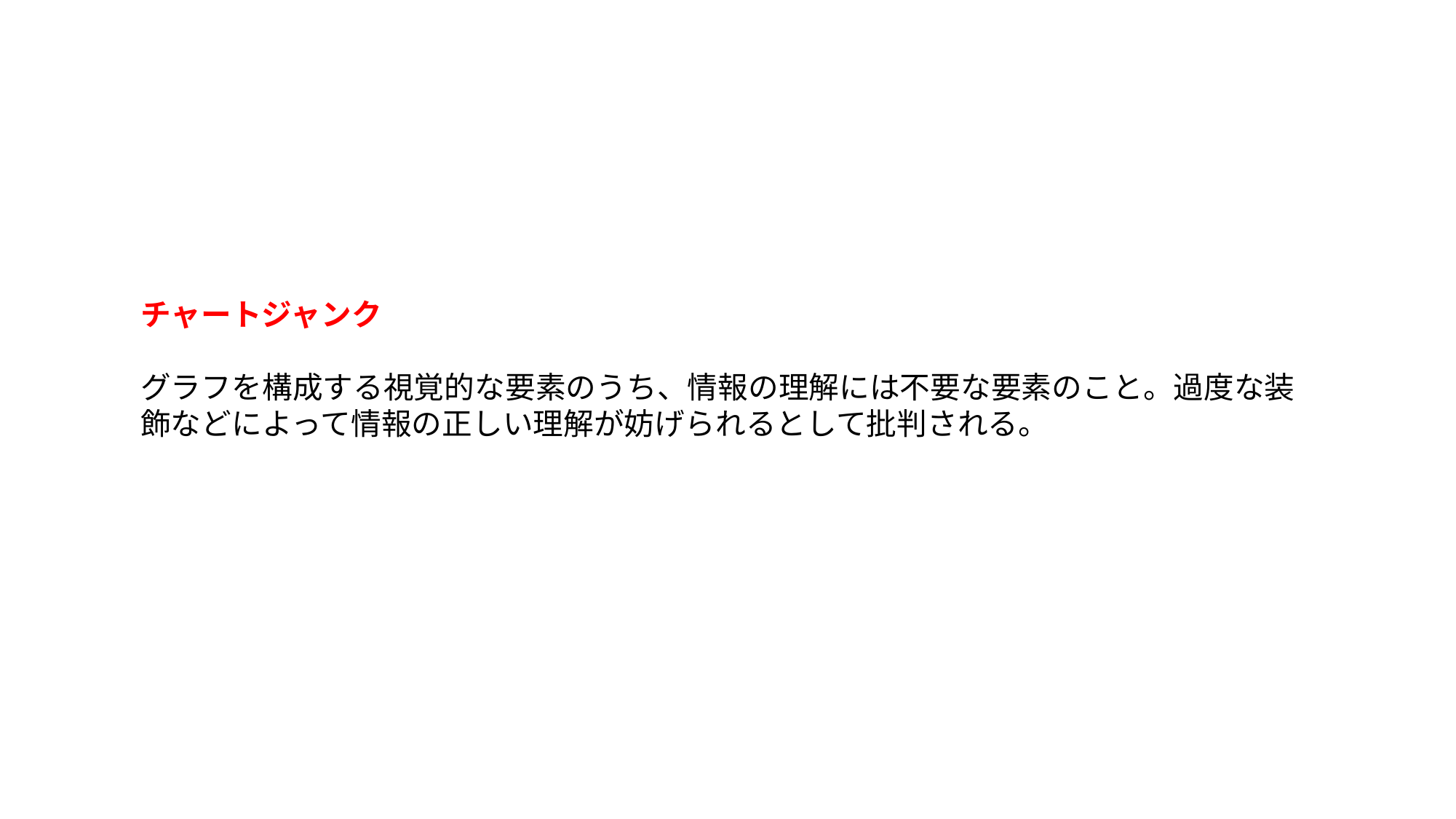

チャートジャンク

グラフを構成する視覚的な要素のうち、情報の理解には不要な要素のこと。過度な装飾などによって情報の正しい理解が妨げられるとして批判される。